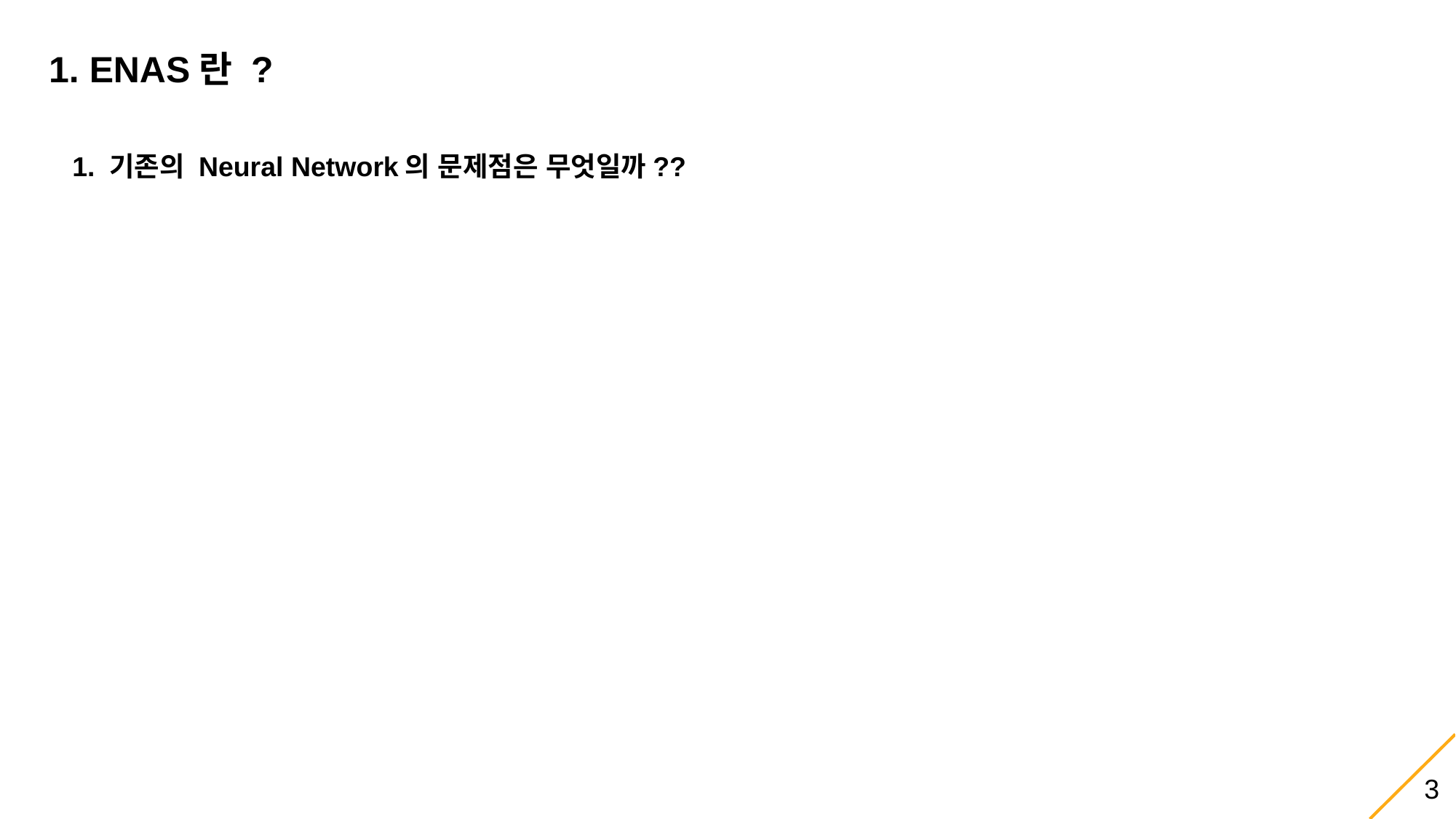

1. ENAS란 ?
1. 기존의 Neural Network의 문제점은 무엇일까??
3